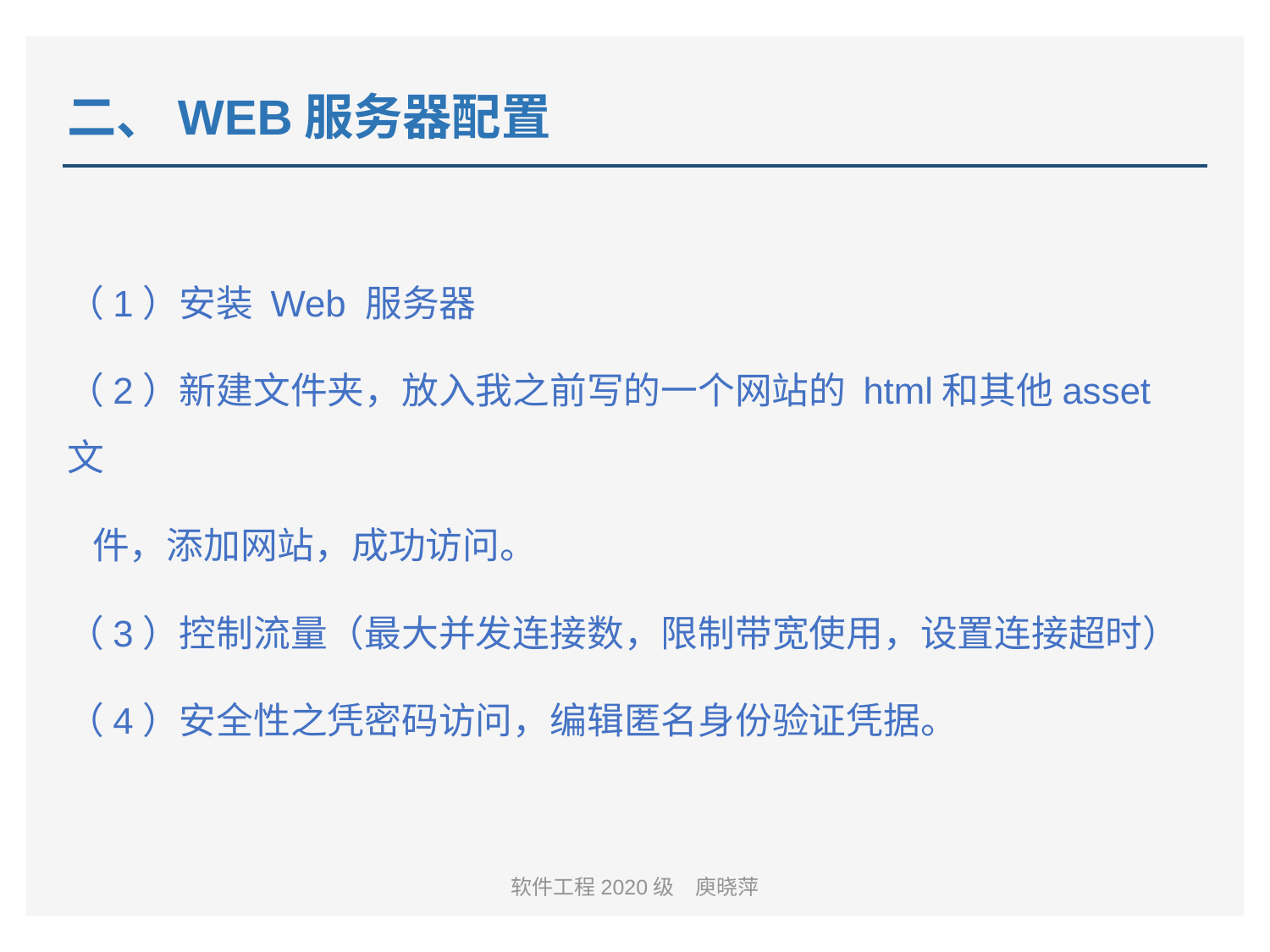

# 二、WEB服务器配置

（1）安装 Web 服务器
（2）新建文件夹，放入我之前写的一个网站的 html和其他asset文
  件，添加网站，成功访问。
（3）控制流量（最大并发连接数，限制带宽使用，设置连接超时）
（4）安全性之凭密码访问，编辑匿名身份验证凭据。

软件工程2020级　庾晓萍
6